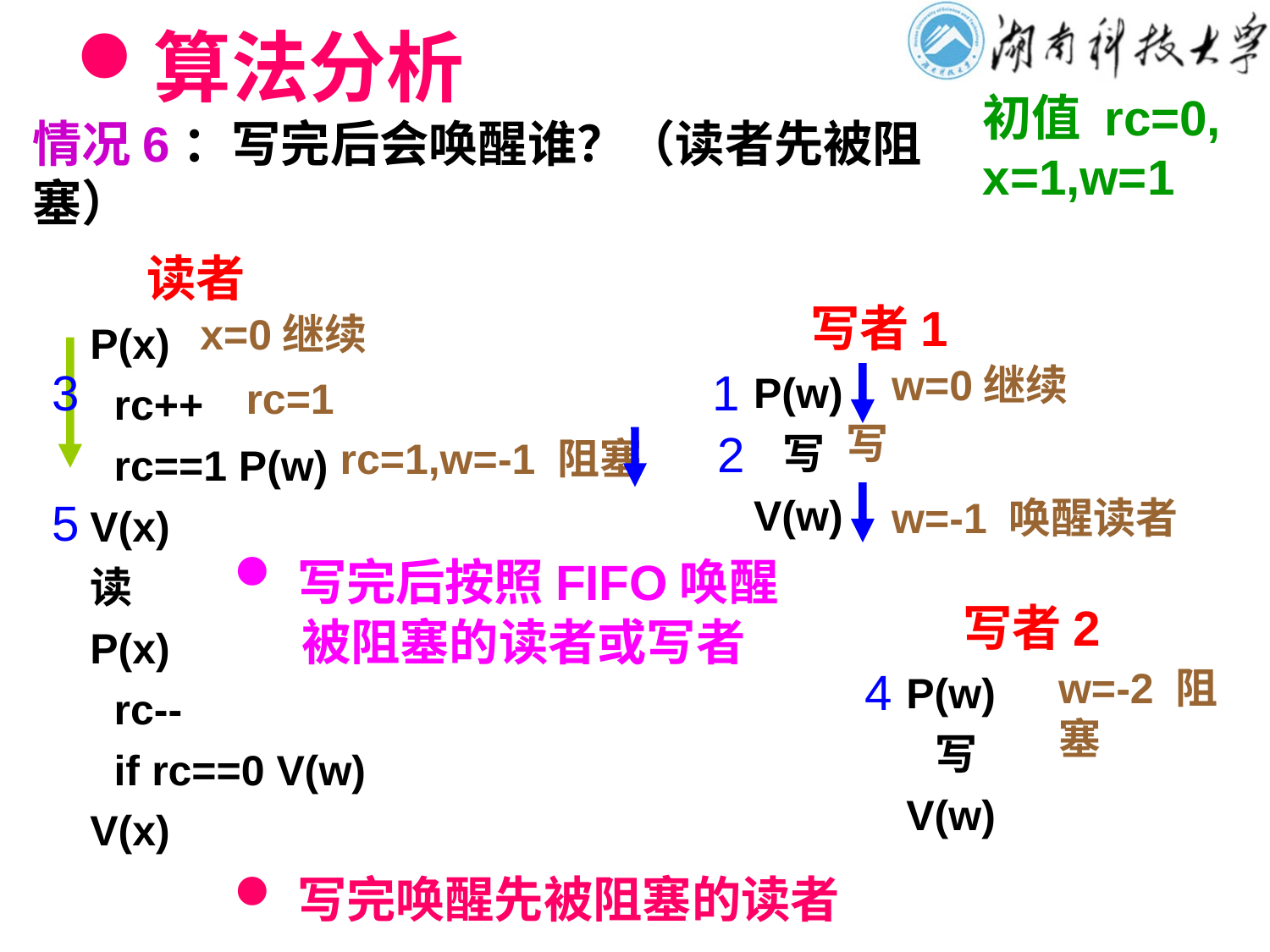

# 算法分析
初值 rc=0,
x=1,w=1
情况6：写完后会唤醒谁？（读者先被阻塞）
    读者
P(x)
  rc++
  rc==1 P(w)
V(x)
读
P(x)
  rc--
  if rc==0 V(w)
V(x)
    写者1
P(w)
  写
V(w)
x=0继续

3
w=0继续
1

rc=1
写
2

rc=1,w=-1 阻塞

5
w=-1 唤醒读者
写完后按照FIFO唤醒
     被阻塞的读者或写者
    写者2
P(w)
  写
V(w)
4
w=-2 阻塞
写完唤醒先被阻塞的读者